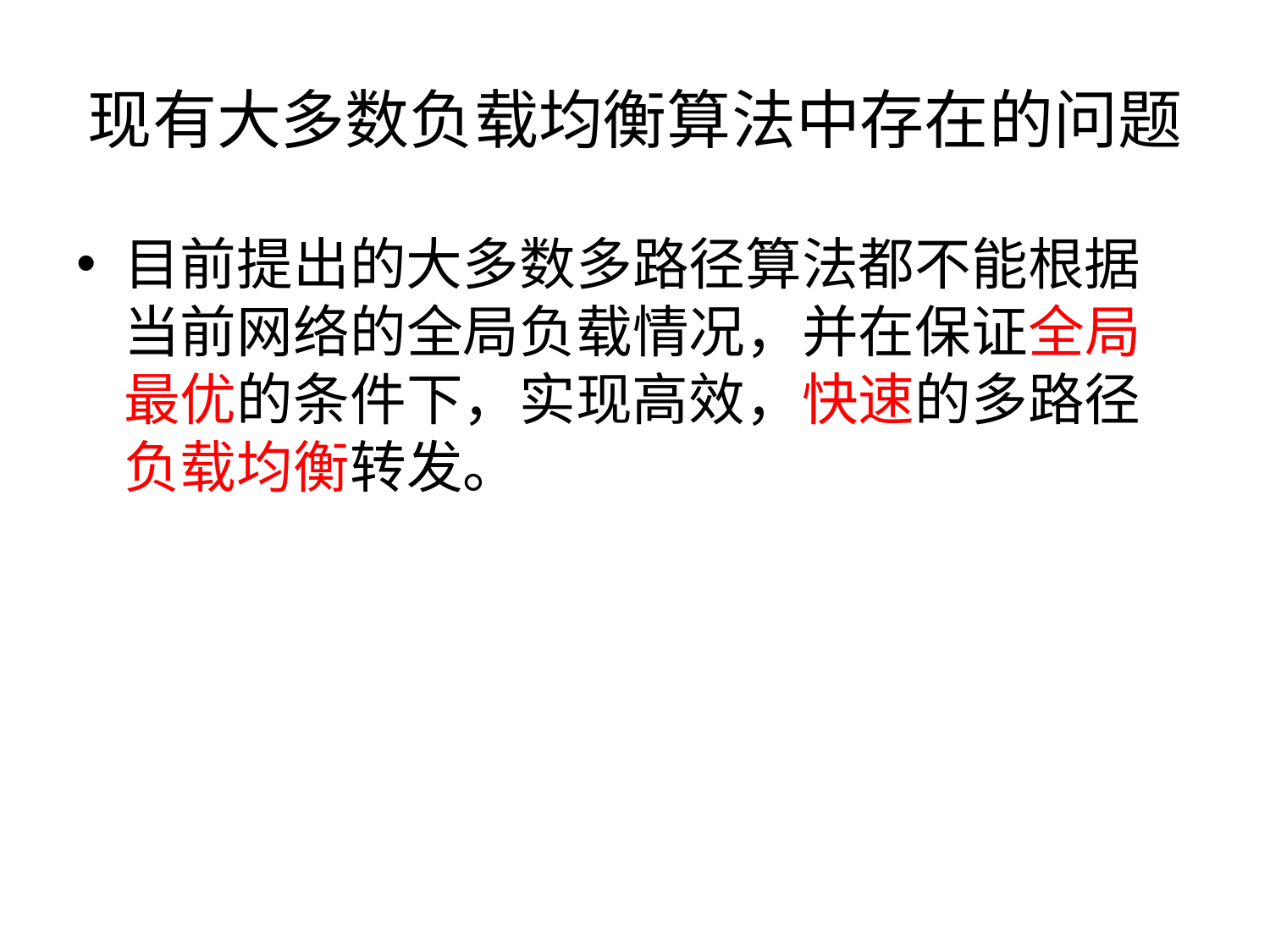

# 现有大多数负载均衡算法中存在的问题
目前提出的大多数多路径算法都不能根据当前网络的全局负载情况，并在保证全局最优的条件下，实现高效，快速的多路径负载均衡转发。